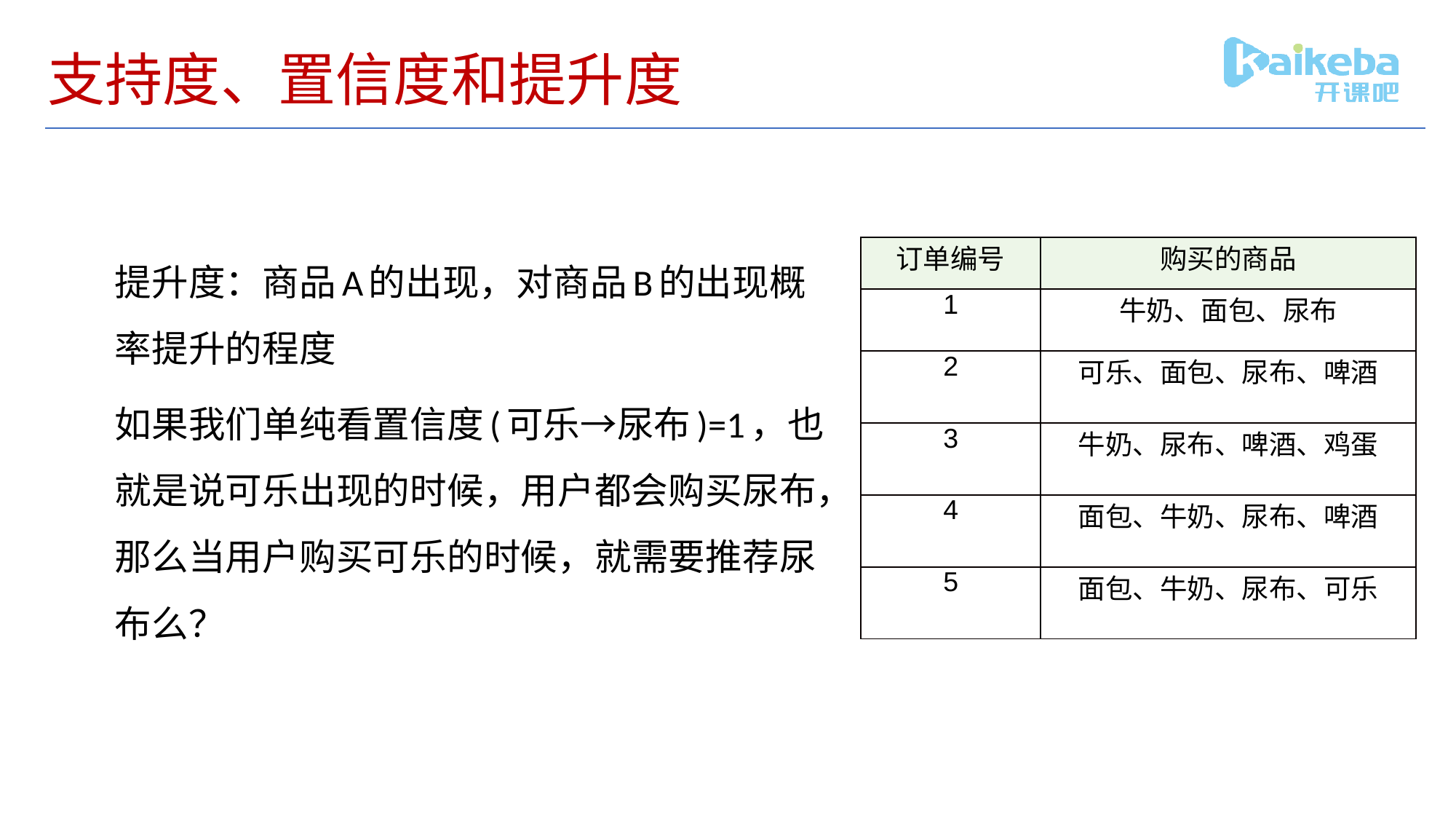

# 支持度、置信度和提升度
提升度：商品A的出现，对商品B的出现概率提升的程度
如果我们单纯看置信度(可乐→尿布)=1，也就是说可乐出现的时候，用户都会购买尿布，那么当用户购买可乐的时候，就需要推荐尿布么？

| 订单编号 | 购买的商品 |
| --- | --- |
| 1 | 牛奶、面包、尿布 |
| 2 | 可乐、面包、尿布、啤酒 |
| 3 | 牛奶、尿布、啤酒、鸡蛋 |
| 4 | 面包、牛奶、尿布、啤酒 |
| 5 | 面包、牛奶、尿布、可乐 |